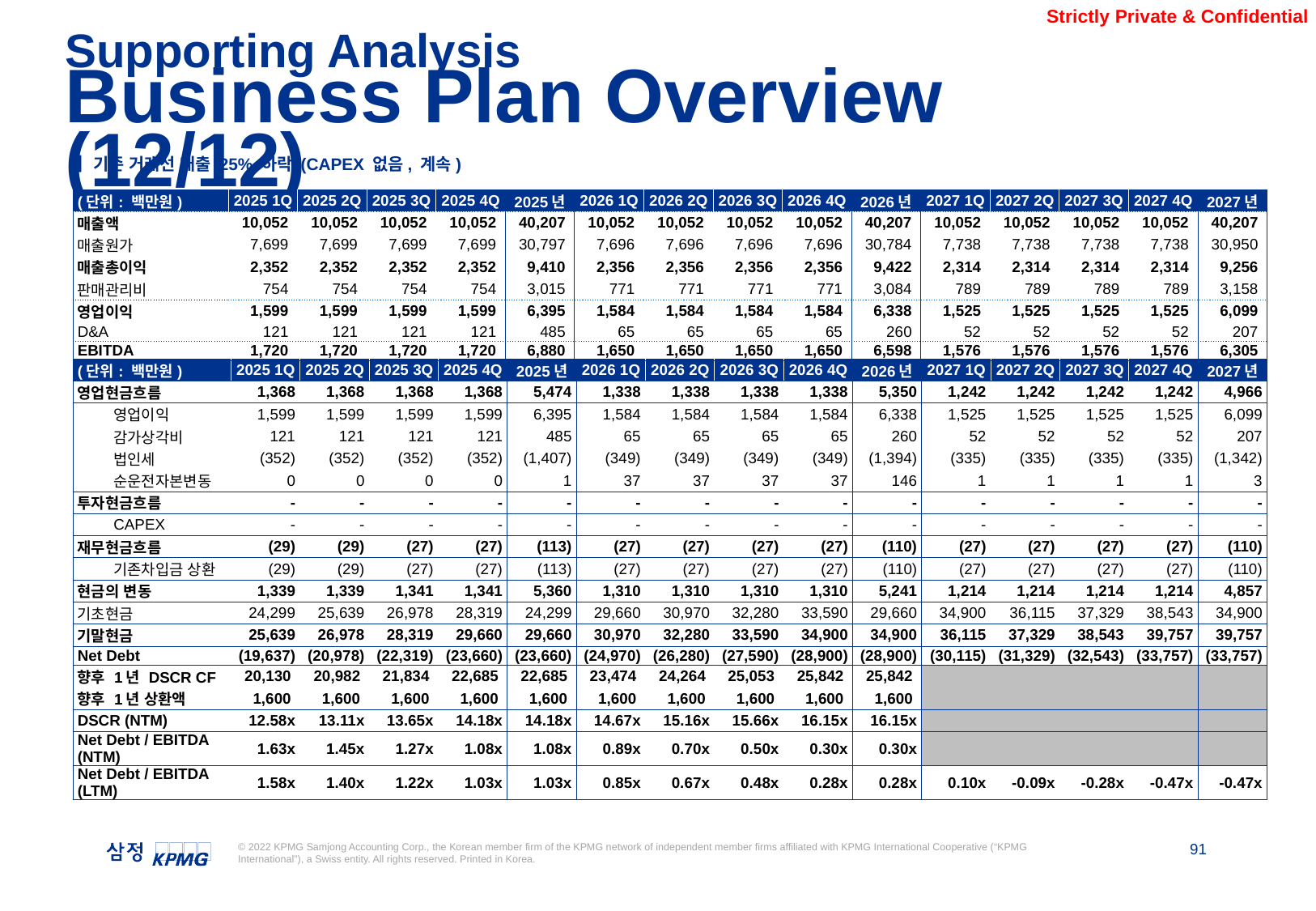

Supporting Analysis
Business Plan Overview (12/12)
▌기존 거래선 매출 25% 하락 (CAPEX 없음, 계속)
| (단위: 백만원) | 2025 1Q | 2025 2Q | 2025 3Q | 2025 4Q | 2025년 | 2026 1Q | 2026 2Q | 2026 3Q | 2026 4Q | 2026년 | 2027 1Q | 2027 2Q | 2027 3Q | 2027 4Q | 2027년 |
| --- | --- | --- | --- | --- | --- | --- | --- | --- | --- | --- | --- | --- | --- | --- | --- |
| 매출액 | 10,052 | 10,052 | 10,052 | 10,052 | 40,207 | 10,052 | 10,052 | 10,052 | 10,052 | 40,207 | 10,052 | 10,052 | 10,052 | 10,052 | 40,207 |
| 매출원가 | 7,699 | 7,699 | 7,699 | 7,699 | 30,797 | 7,696 | 7,696 | 7,696 | 7,696 | 30,784 | 7,738 | 7,738 | 7,738 | 7,738 | 30,950 |
| 매출총이익 | 2,352 | 2,352 | 2,352 | 2,352 | 9,410 | 2,356 | 2,356 | 2,356 | 2,356 | 9,422 | 2,314 | 2,314 | 2,314 | 2,314 | 9,256 |
| 판매관리비 | 754 | 754 | 754 | 754 | 3,015 | 771 | 771 | 771 | 771 | 3,084 | 789 | 789 | 789 | 789 | 3,158 |
| 영업이익 | 1,599 | 1,599 | 1,599 | 1,599 | 6,395 | 1,584 | 1,584 | 1,584 | 1,584 | 6,338 | 1,525 | 1,525 | 1,525 | 1,525 | 6,099 |
| D&A | 121 | 121 | 121 | 121 | 485 | 65 | 65 | 65 | 65 | 260 | 52 | 52 | 52 | 52 | 207 |
| EBITDA | 1,720 | 1,720 | 1,720 | 1,720 | 6,880 | 1,650 | 1,650 | 1,650 | 1,650 | 6,598 | 1,576 | 1,576 | 1,576 | 1,576 | 6,305 |
| (단위: 백만원) |  | 2025 1Q | 2025 2Q | 2025 3Q | 2025 4Q | 2025년 | 2026 1Q | 2026 2Q | 2026 3Q | 2026 4Q | 2026년 | 2027 1Q | 2027 2Q | 2027 3Q | 2027 4Q | 2027년 |
| --- | --- | --- | --- | --- | --- | --- | --- | --- | --- | --- | --- | --- | --- | --- | --- | --- |
| 영업현금흐름 |  | 1,368 | 1,368 | 1,368 | 1,368 | 5,474 | 1,338 | 1,338 | 1,338 | 1,338 | 5,350 | 1,242 | 1,242 | 1,242 | 1,242 | 4,966 |
|  | 영업이익 | 1,599 | 1,599 | 1,599 | 1,599 | 6,395 | 1,584 | 1,584 | 1,584 | 1,584 | 6,338 | 1,525 | 1,525 | 1,525 | 1,525 | 6,099 |
|  | 감가상각비 | 121 | 121 | 121 | 121 | 485 | 65 | 65 | 65 | 65 | 260 | 52 | 52 | 52 | 52 | 207 |
|  | 법인세 | (352) | (352) | (352) | (352) | (1,407) | (349) | (349) | (349) | (349) | (1,394) | (335) | (335) | (335) | (335) | (1,342) |
|  | 순운전자본변동 | 0 | 0 | 0 | 0 | 1 | 37 | 37 | 37 | 37 | 146 | 1 | 1 | 1 | 1 | 3 |
| 투자현금흐름 |  | - | - | - | - | - | - | - | - | - | - | - | - | - | - | - |
|  | CAPEX | - | - | - | - | - | - | - | - | - | - | - | - | - | - | - |
| 재무현금흐름 |  | (29) | (29) | (27) | (27) | (113) | (27) | (27) | (27) | (27) | (110) | (27) | (27) | (27) | (27) | (110) |
|  | 기존차입금 상환 | (29) | (29) | (27) | (27) | (113) | (27) | (27) | (27) | (27) | (110) | (27) | (27) | (27) | (27) | (110) |
| 현금의 변동 |  | 1,339 | 1,339 | 1,341 | 1,341 | 5,360 | 1,310 | 1,310 | 1,310 | 1,310 | 5,241 | 1,214 | 1,214 | 1,214 | 1,214 | 4,857 |
| 기초현금 |  | 24,299 | 25,639 | 26,978 | 28,319 | 24,299 | 29,660 | 30,970 | 32,280 | 33,590 | 29,660 | 34,900 | 36,115 | 37,329 | 38,543 | 34,900 |
| 기말현금 |  | 25,639 | 26,978 | 28,319 | 29,660 | 29,660 | 30,970 | 32,280 | 33,590 | 34,900 | 34,900 | 36,115 | 37,329 | 38,543 | 39,757 | 39,757 |
| Net Debt |  | (19,637) | (20,978) | (22,319) | (23,660) | (23,660) | (24,970) | (26,280) | (27,590) | (28,900) | (28,900) | (30,115) | (31,329) | (32,543) | (33,757) | (33,757) |
| 향후 1년 DSCR CF |  | 20,130 | 20,982 | 21,834 | 22,685 | 22,685 | 23,474 | 24,264 | 25,053 | 25,842 | 25,842 |  |  |  |  |  |
| 향후 1년 상환액 |  | 1,600 | 1,600 | 1,600 | 1,600 | 1,600 | 1,600 | 1,600 | 1,600 | 1,600 | 1,600 |  |  |  |  |  |
| DSCR (NTM) |  | 12.58x | 13.11x | 13.65x | 14.18x | 14.18x | 14.67x | 15.16x | 15.66x | 16.15x | 16.15x |  |  |  |  |  |
| Net Debt / EBITDA (NTM) |  | 1.63x | 1.45x | 1.27x | 1.08x | 1.08x | 0.89x | 0.70x | 0.50x | 0.30x | 0.30x |  |  |  |  |  |
| Net Debt / EBITDA (LTM) |  | 1.58x | 1.40x | 1.22x | 1.03x | 1.03x | 0.85x | 0.67x | 0.48x | 0.28x | 0.28x | 0.10x | -0.09x | -0.28x | -0.47x | -0.47x |